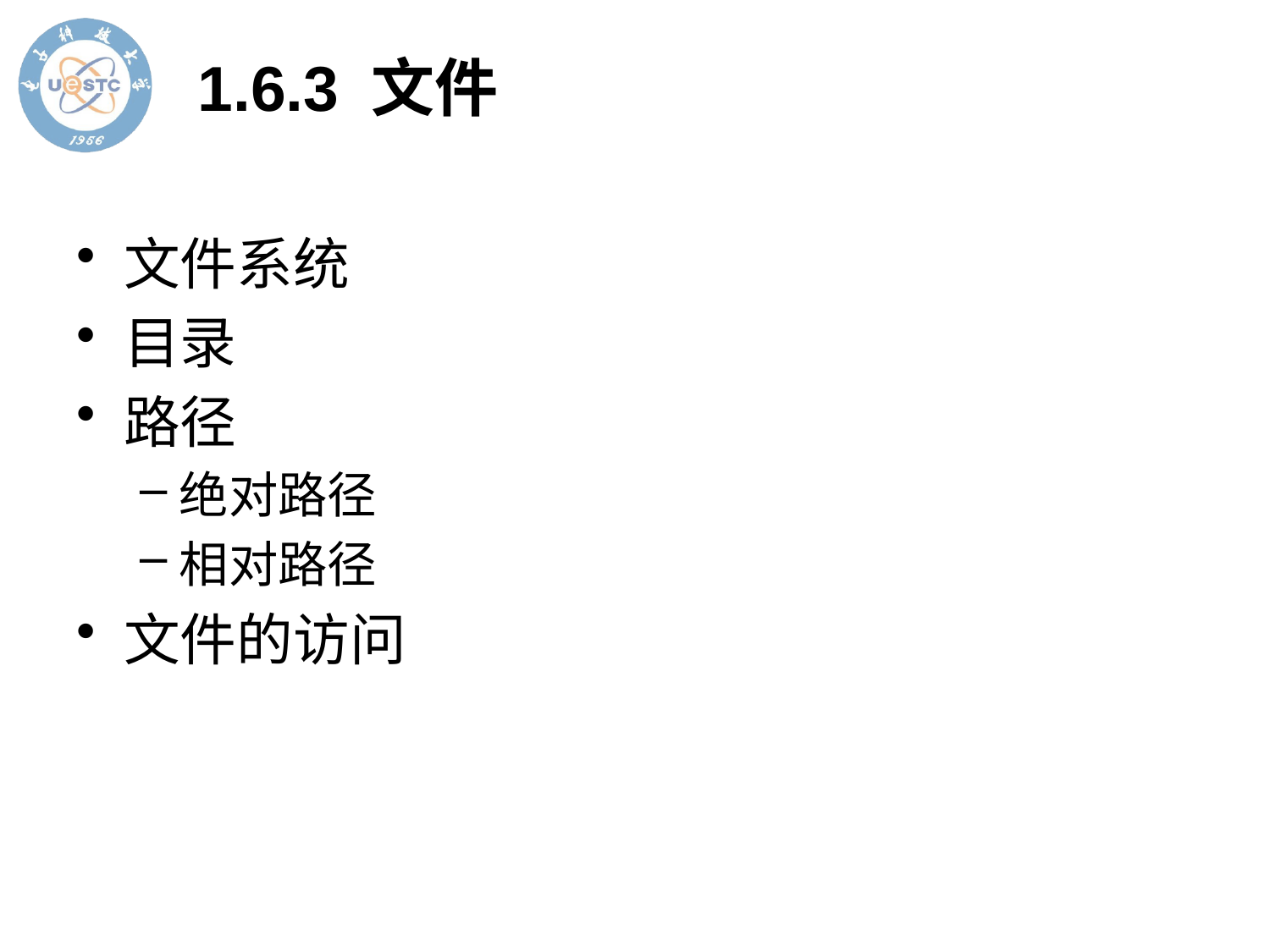

# 1.6.3 文件
文件系统
目录
路径
绝对路径
相对路径
文件的访问